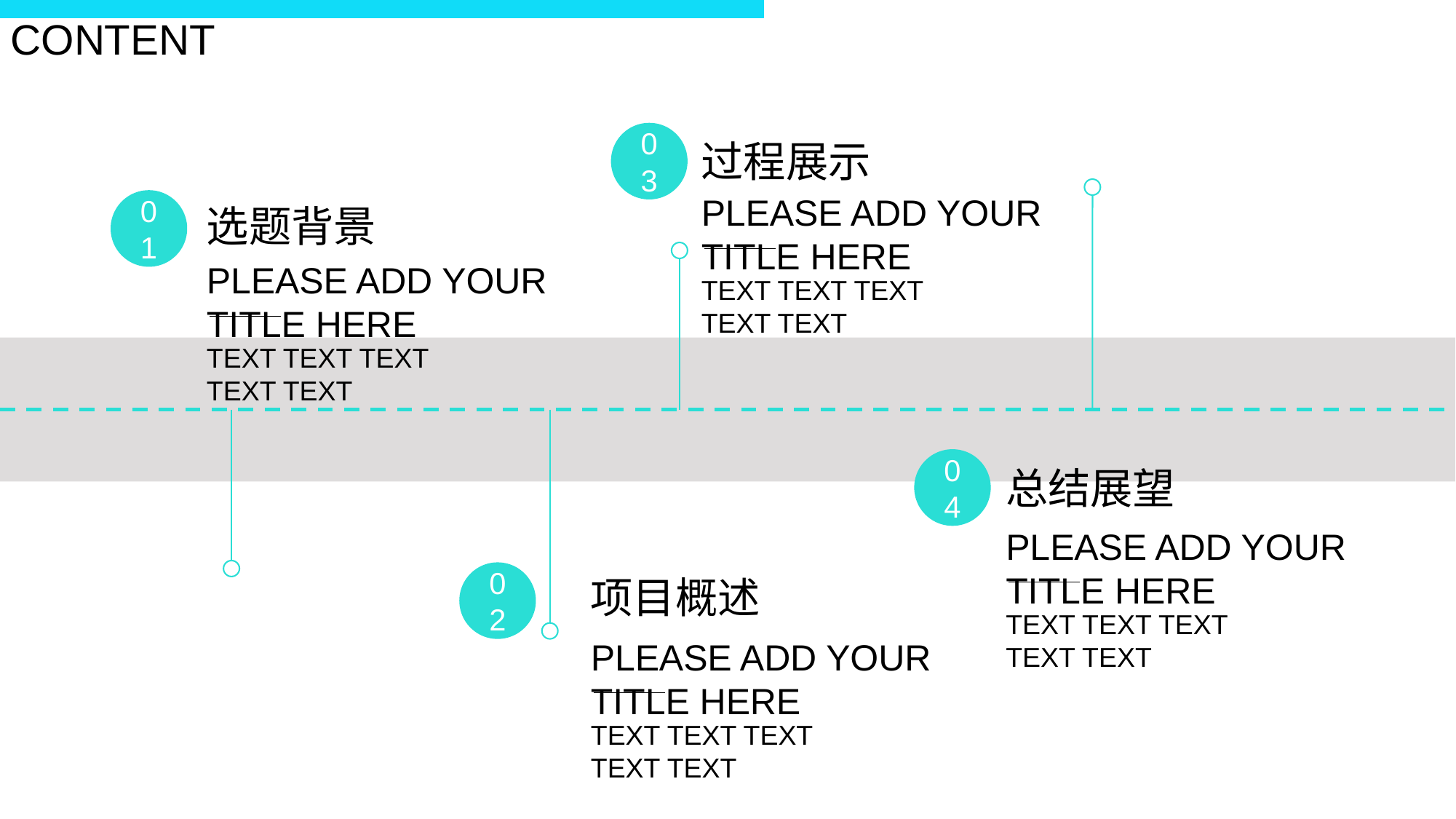

CONTENT
03
过程展示
PLEASE ADD YOUR TITLE HERE
TEXT TEXT TEXT TEXT TEXT

01
选题背景
PLEASE ADD YOUR TITLE HERE
TEXT TEXT TEXT TEXT TEXT

04
总结展望
PLEASE ADD YOUR TITLE HERE
TEXT TEXT TEXT TEXT TEXT
02
项目概述
PLEASE ADD YOUR TITLE HERE
TEXT TEXT TEXT TEXT TEXT